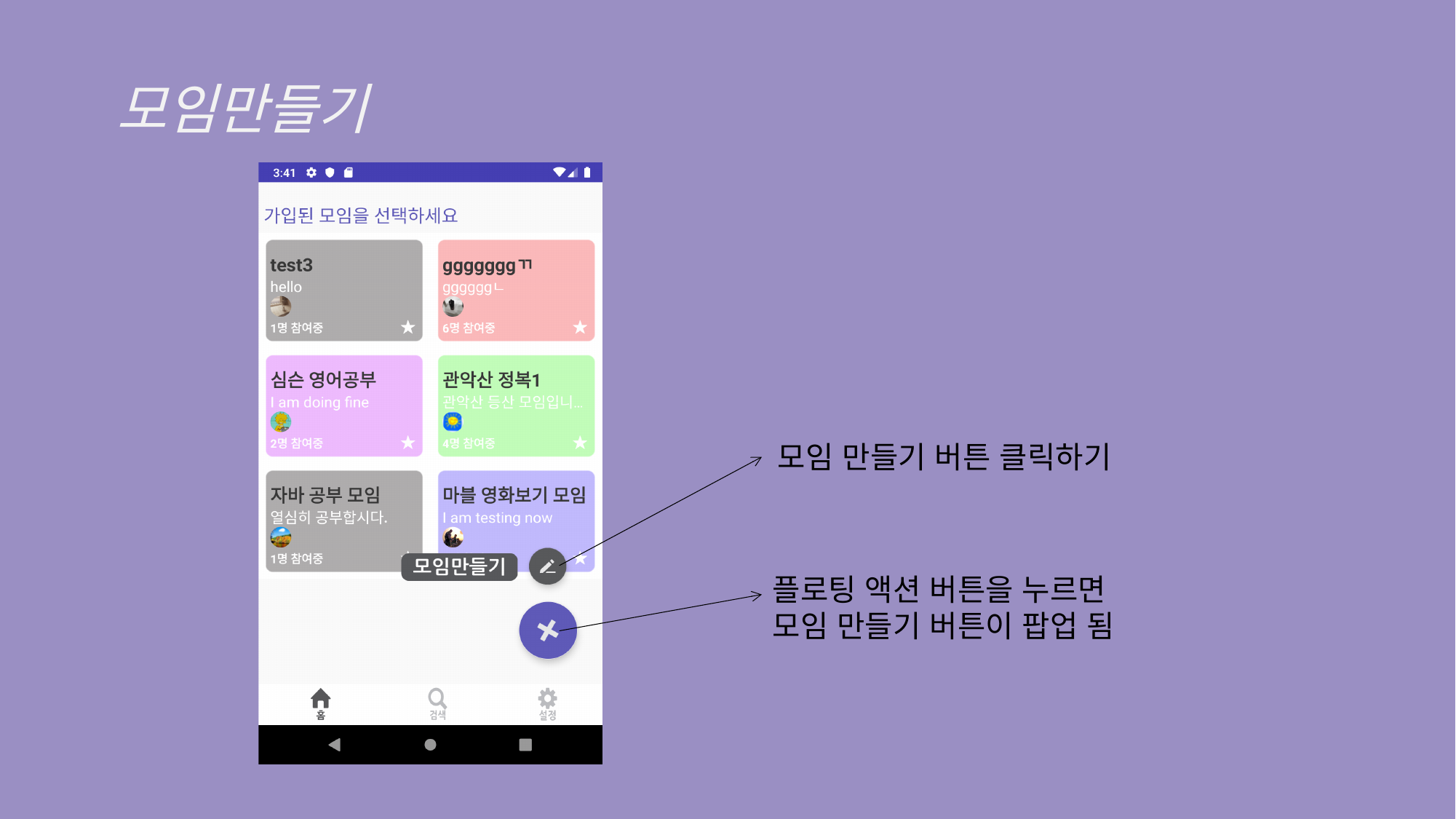

모임만들기

모임 만들기 버튼 클릭하기
플로팅 액션 버튼을 누르면
모임 만들기 버튼이 팝업 됨